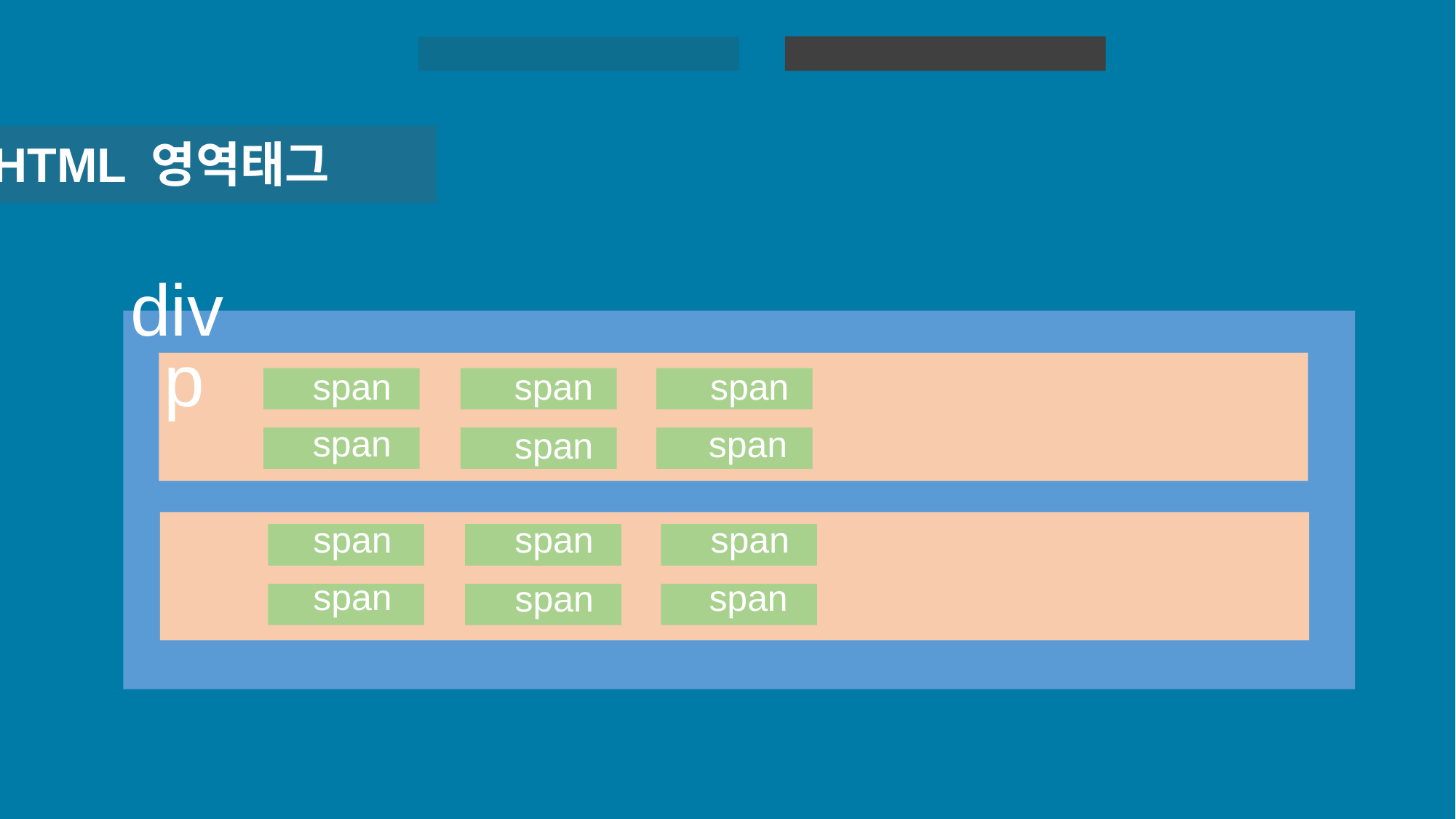

HTML 실습
HTML

HTML 영역태그
div

p

span
span
span

span
span
span

span
span
span

span
span
span